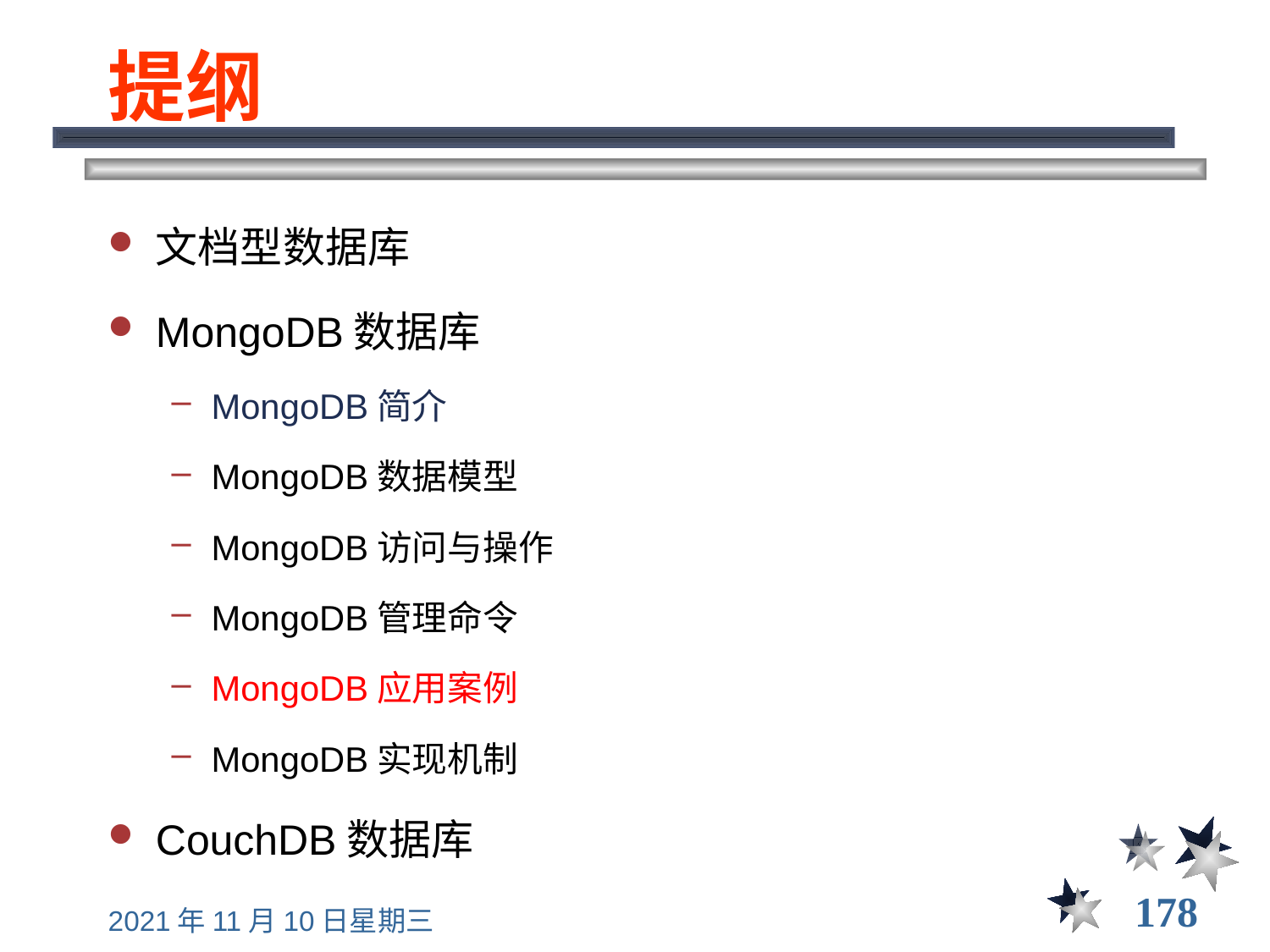

# 提纲
文档型数据库
MongoDB数据库
MongoDB简介
MongoDB数据模型
MongoDB访问与操作
MongoDB管理命令
MongoDB应用案例
MongoDB实现机制
CouchDB数据库

178
2021年11月10日星期三
大数据管理----前言